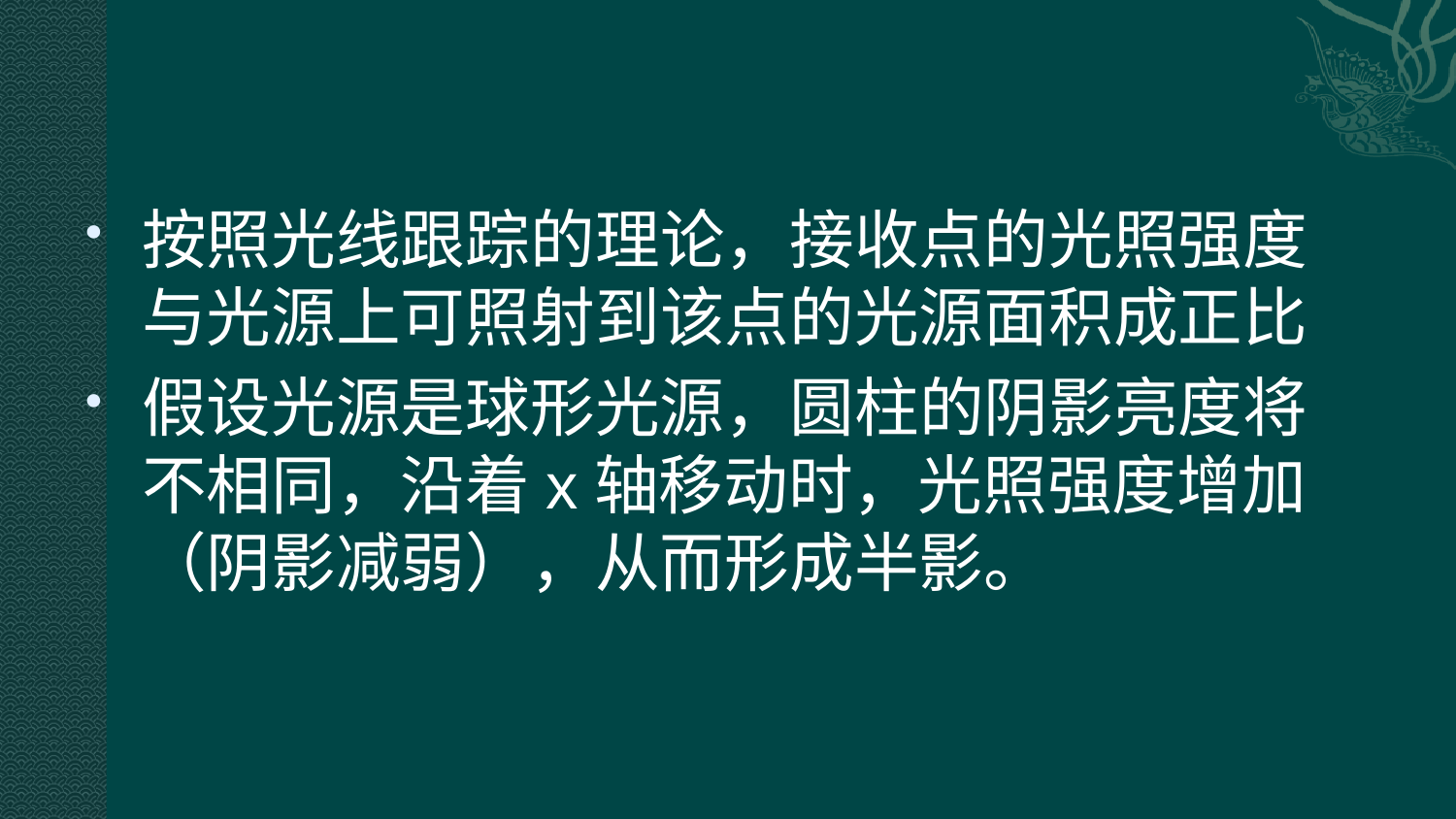

#
按照光线跟踪的理论，接收点的光照强度与光源上可照射到该点的光源面积成正比
假设光源是球形光源，圆柱的阴影亮度将不相同，沿着x轴移动时，光照强度增加（阴影减弱），从而形成半影。